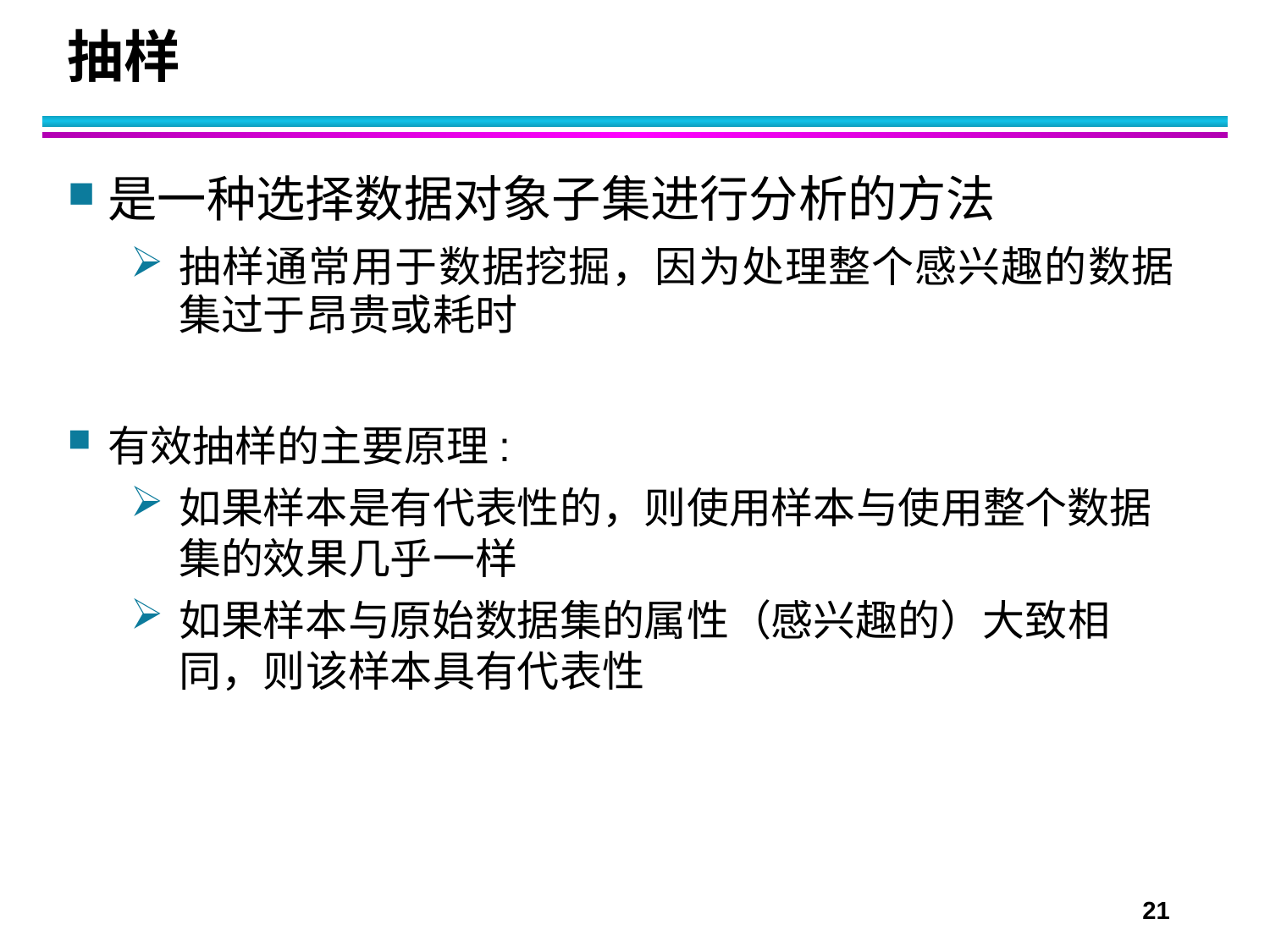

# 抽样
是一种选择数据对象子集进行分析的方法
抽样通常用于数据挖掘，因为处理整个感兴趣的数据集过于昂贵或耗时

有效抽样的主要原理:
如果样本是有代表性的，则使用样本与使用整个数据集的效果几乎一样
如果样本与原始数据集的属性（感兴趣的）大致相同，则该样本具有代表性